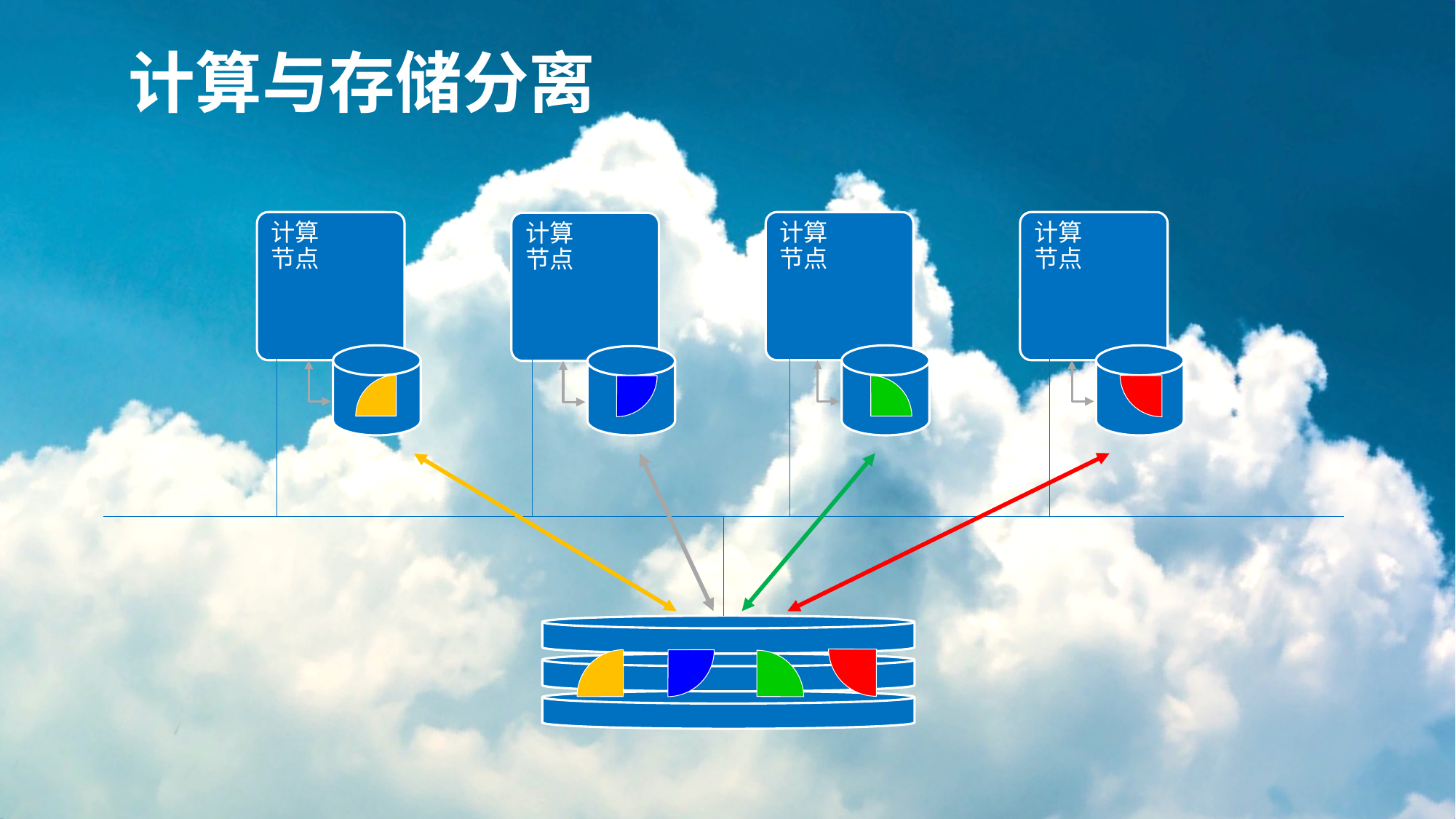

计算与存储分离
计算
节点

计算
节点

计算
节点

计算
节点